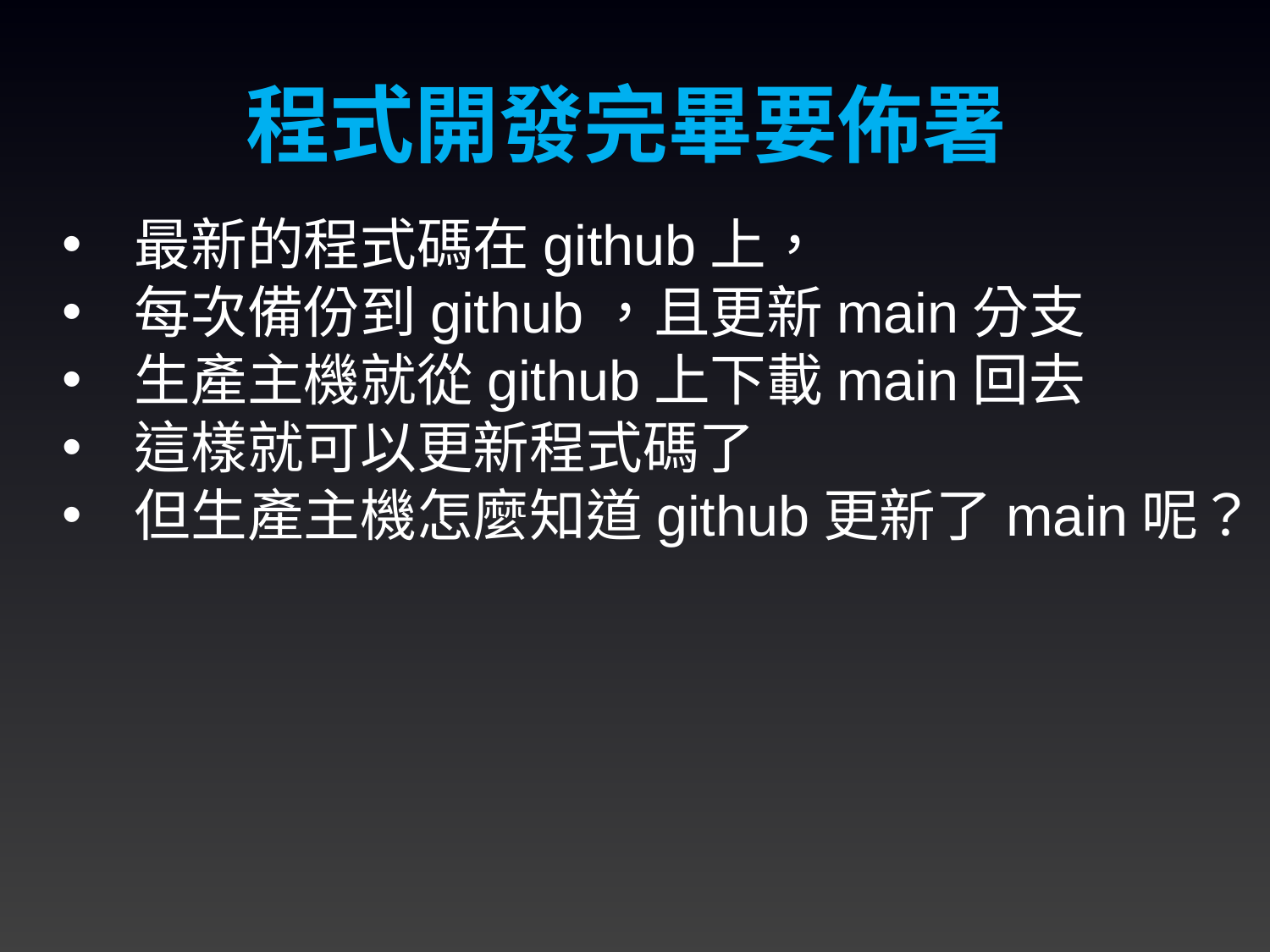

程式開發完畢要佈署
最新的程式碼在github上，
每次備份到github，且更新main分支
生產主機就從github上下載main回去
這樣就可以更新程式碼了
但生產主機怎麼知道github更新了main呢？